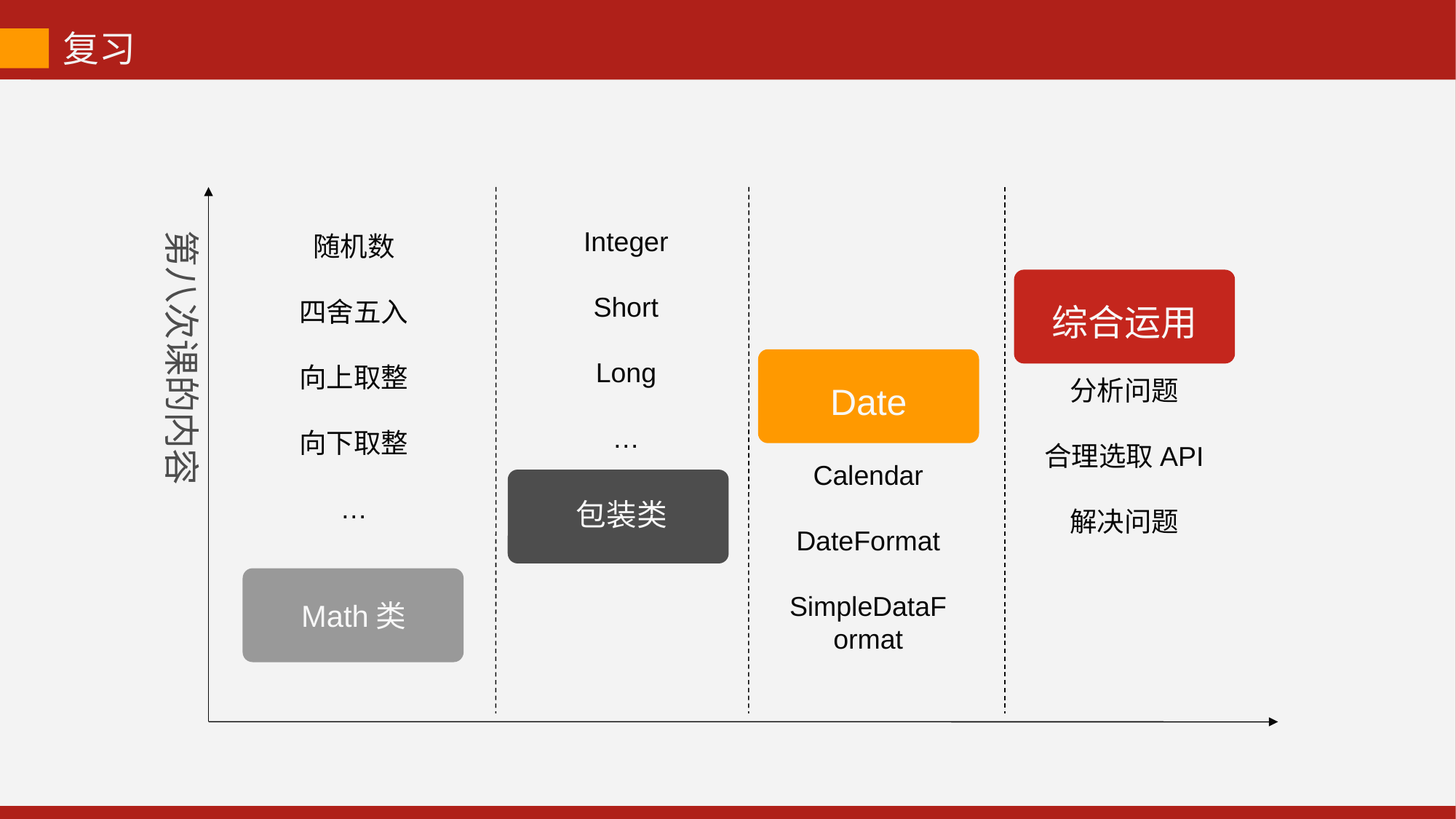

复习

Integer

Short

Long

…
第八次课的内容
随机数

四舍五入

向上取整

向下取整

…

综合运用

Date
分析问题

合理选取API

解决问题

Calendar

DateFormat

SimpleDataFormat

包装类

Math类